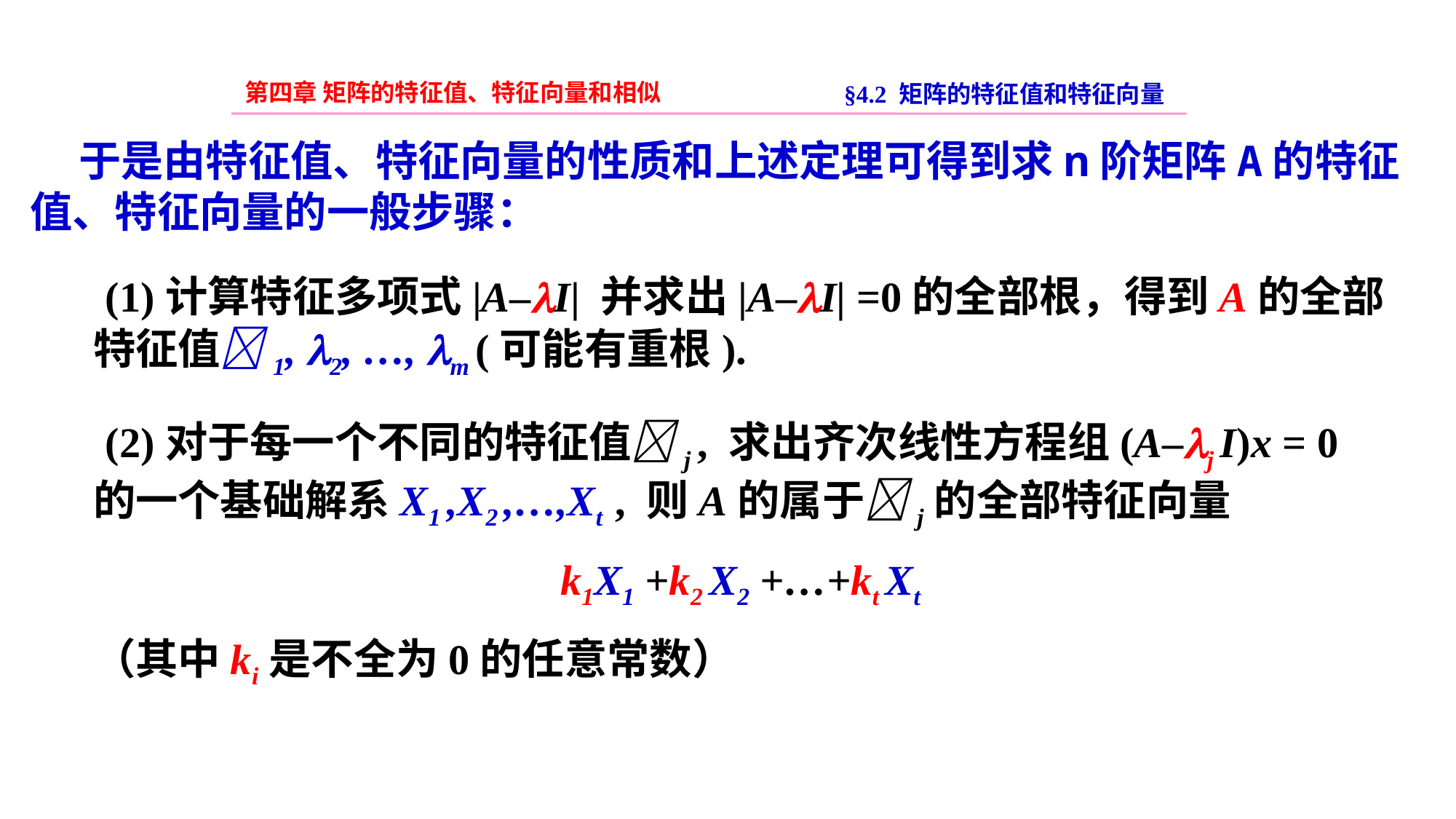

第四章 矩阵的特征值、特征向量和相似
§4.2 矩阵的特征值和特征向量

    于是由特征值、特征向量的性质和上述定理可得到求n阶矩阵A的特征值、特征向量的一般步骤：
 (1)计算特征多项式|A–λI| 并求出|A–λI| =0的全部根，得到A的全部特征值λ1, λ2, …, λm (可能有重根).
 (2)对于每一个不同的特征值λj , 求出齐次线性方程组(A–λj I)x = 0的一个基础解系X1 ,X2 ,…,Xt  , 则A的属于λj的全部特征向量
k1X1 +k2 X2 +…+kt Xt
（其中ki是不全为0的任意常数）
26